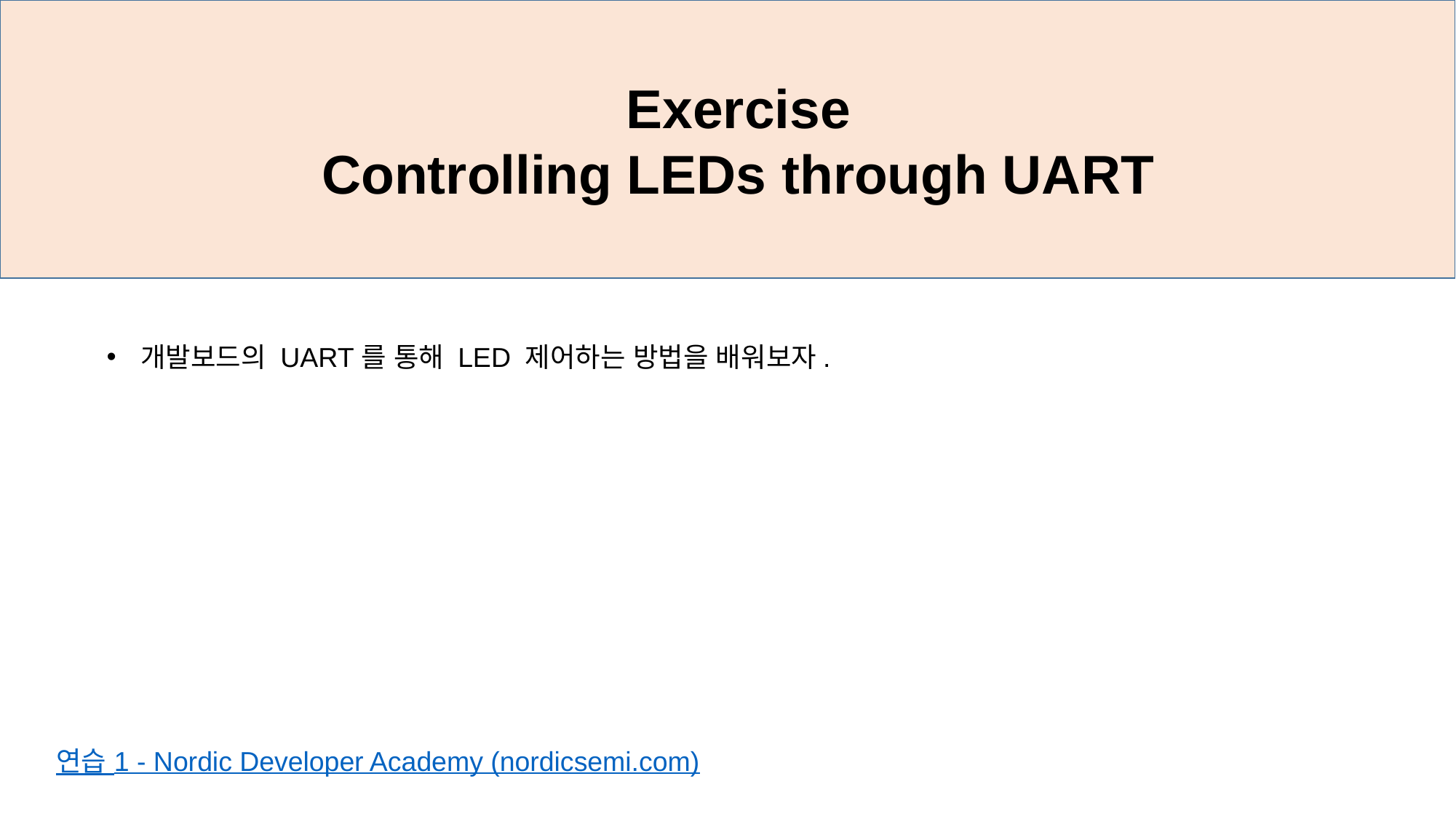

Exercise
Controlling LEDs through UART
개발보드의 UART를 통해 LED 제어하는 방법을 배워보자.
연습 1 - Nordic Developer Academy (nordicsemi.com)